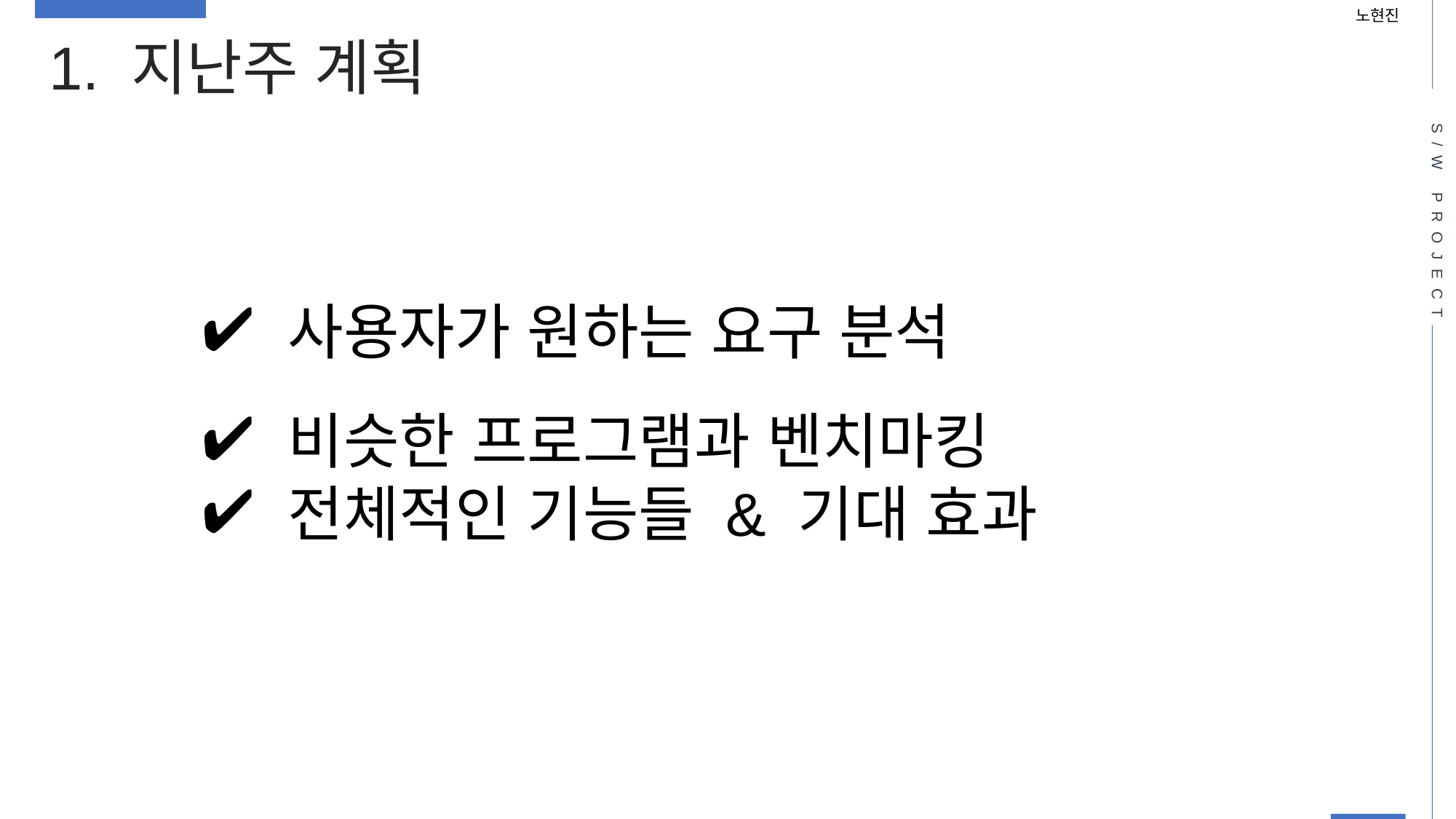

노현진
1. 지난주 계획
S/W PROJECT
 사용자가 원하는 요구 분석
 비슷한 프로그램과 벤치마킹
 전체적인 기능들 & 기대 효과